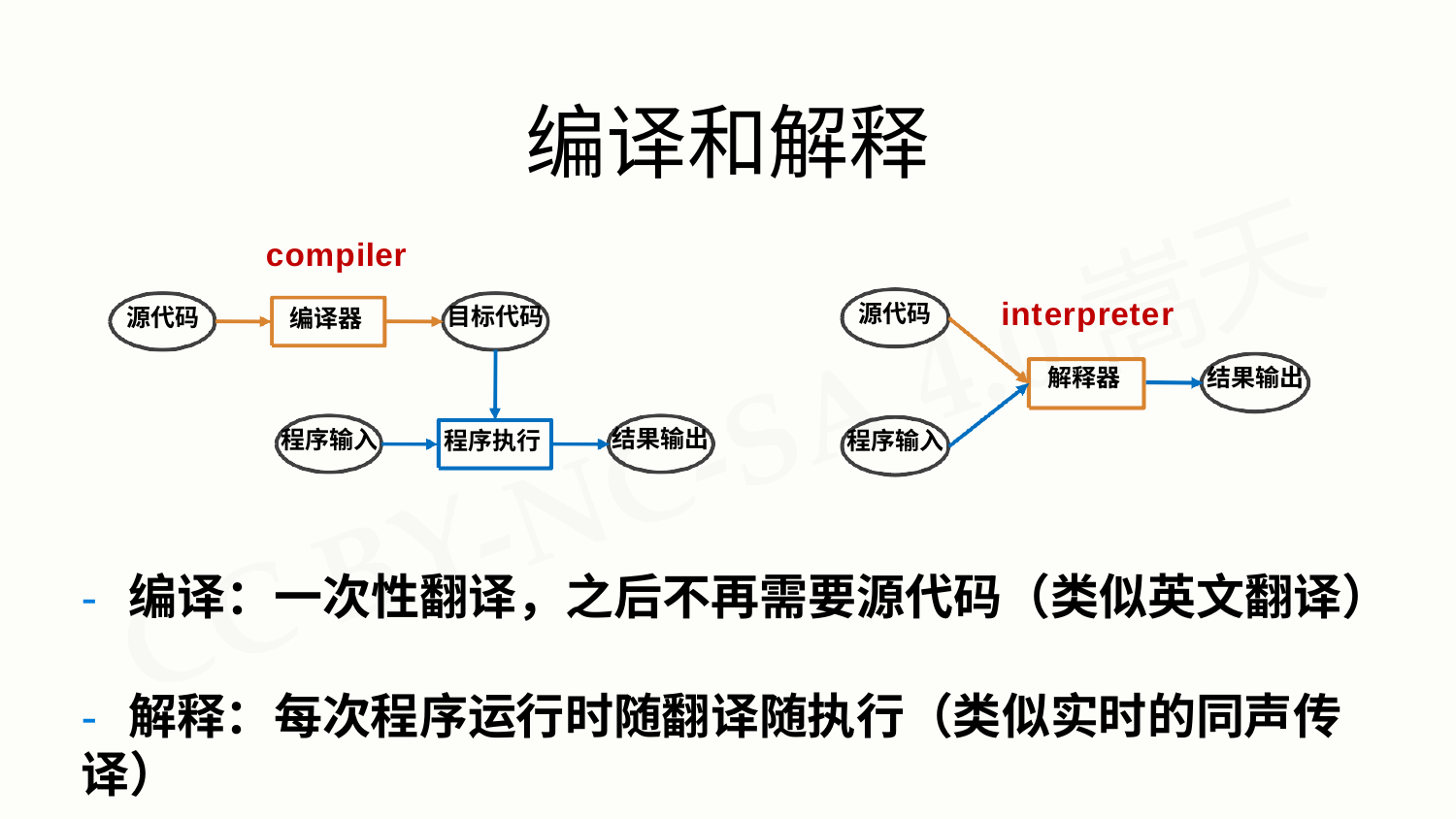

# 编译和解释

compiler
interpreter
源代码
目标代码
源代码
编译器
结果输出
解释器
结果输出
程序输入
程序执行
程序输入

- 编译：一次性翻译，之后不再需要源代码（类似英文翻译）

- 解释：每次程序运行时随翻译随执行（类似实时的同声传译）